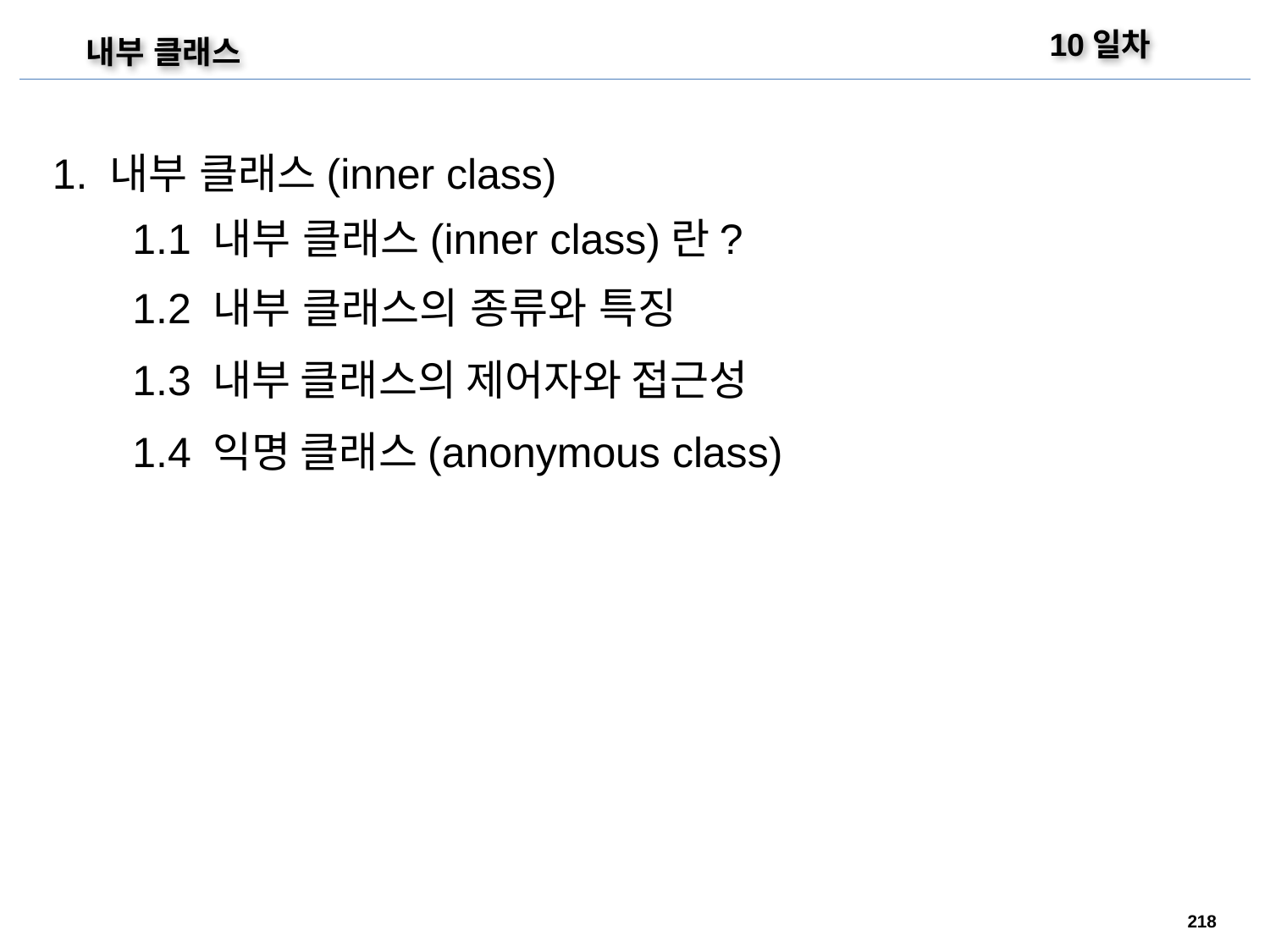

10일차
내부 클래스
1. 내부 클래스(inner class)
1.1 내부 클래스(inner class)란?
1.2 내부 클래스의 종류와 특징
1.3 내부 클래스의 제어자와 접근성
1.4 익명 클래스(anonymous class)